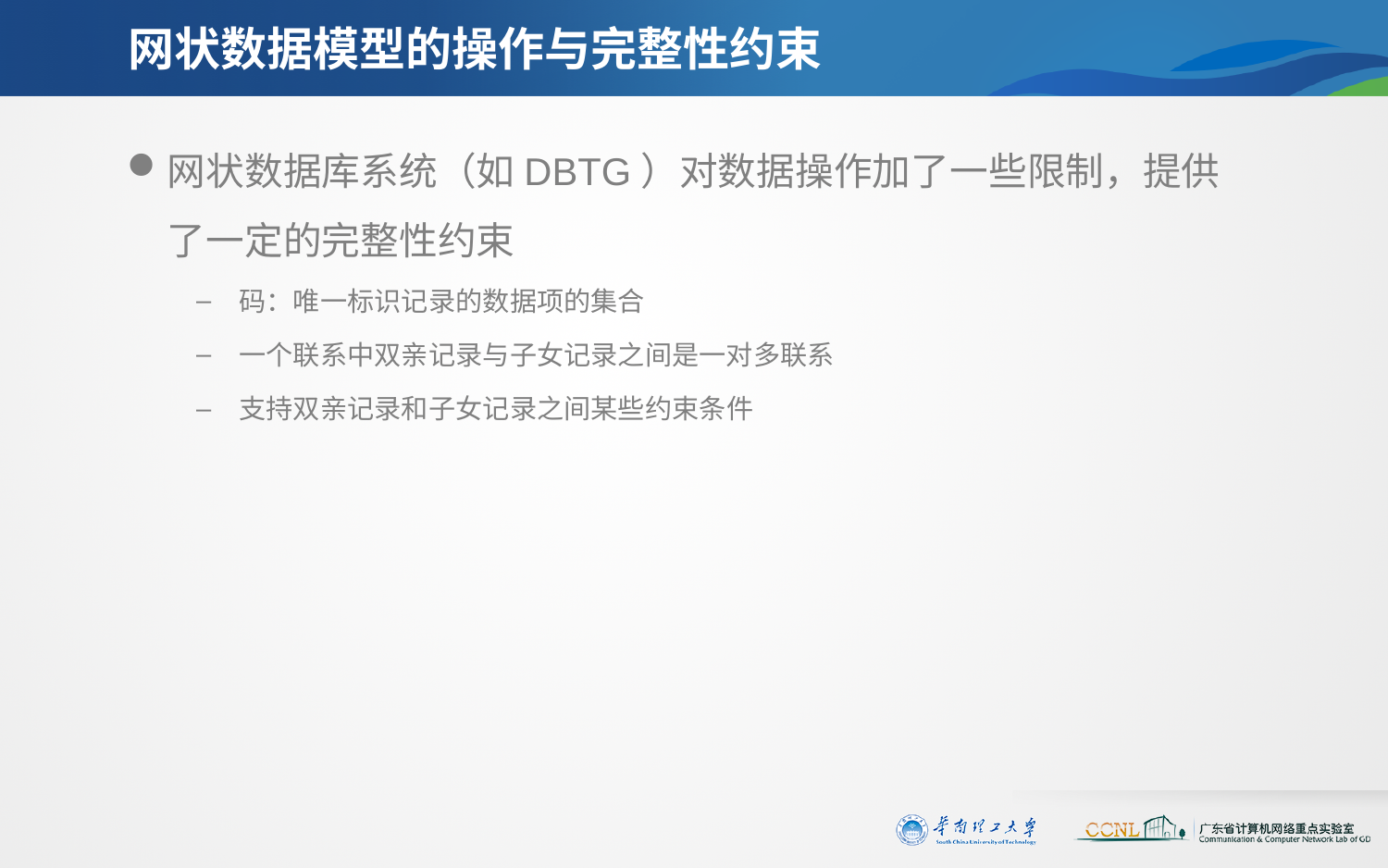

# 网状数据模型的操作与完整性约束
网状数据库系统（如DBTG）对数据操作加了一些限制，提供了一定的完整性约束
码：唯一标识记录的数据项的集合
一个联系中双亲记录与子女记录之间是一对多联系
支持双亲记录和子女记录之间某些约束条件